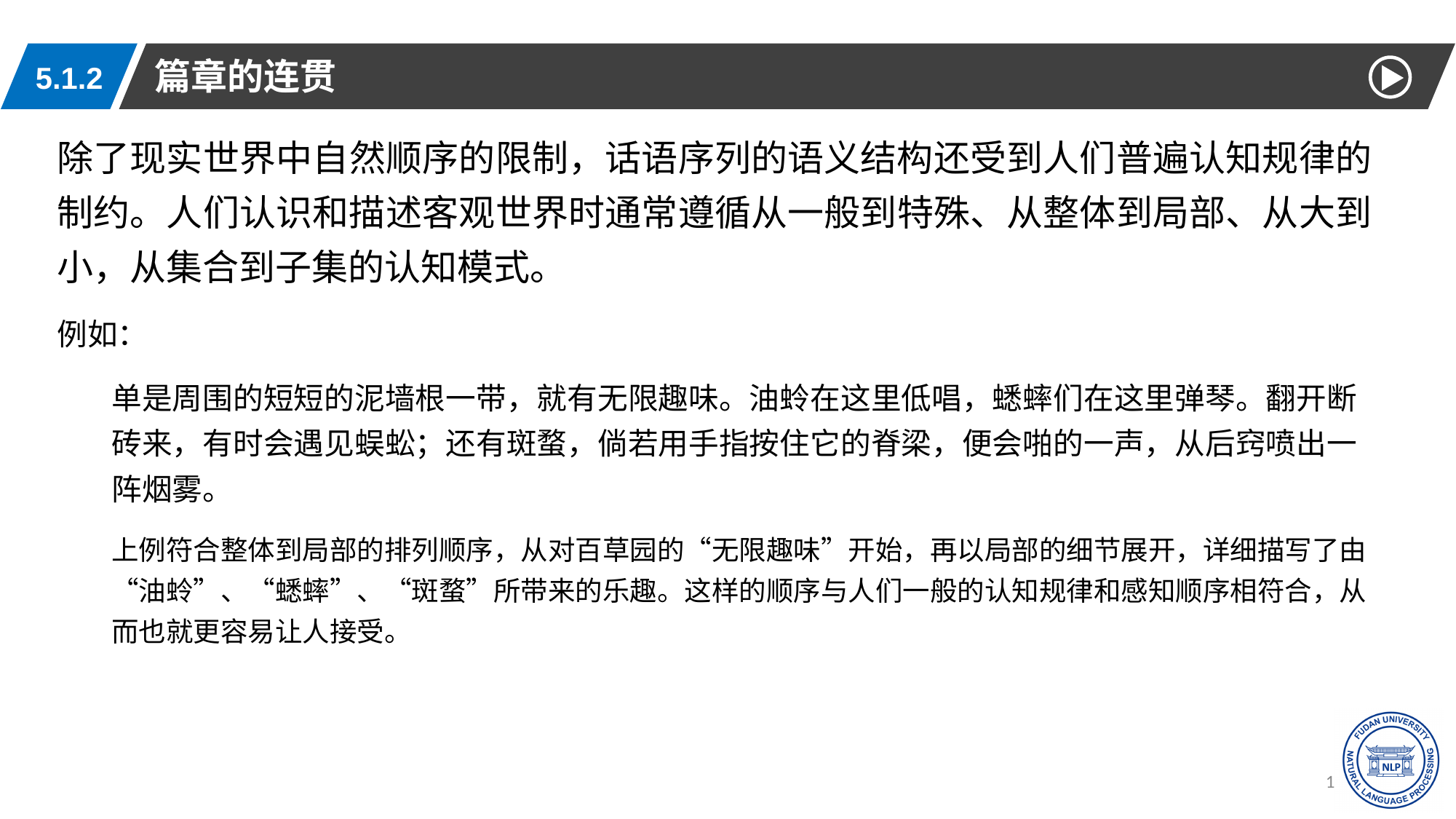

篇章的连贯
5.1.2

除了现实世界中自然顺序的限制，话语序列的语义结构还受到人们普遍认知规律的制约。人们认识和描述客观世界时通常遵循从一般到特殊、从整体到局部、从大到小，从集合到子集的认知模式。
例如：
单是周围的短短的泥墙根一带，就有无限趣味。油蛉在这里低唱，蟋蟀们在这里弹琴。翻开断砖来，有时会遇见蜈蚣；还有斑蝥，倘若用手指按住它的脊梁，便会啪的一声，从后窍喷出一阵烟雾。
上例符合整体到局部的排列顺序，从对百草园的“无限趣味”开始，再以局部的细节展开，详细描写了由“油蛉”、“蟋蟀”、“斑蝥”所带来的乐趣。这样的顺序与人们一般的认知规律和感知顺序相符合，从而也就更容易让人接受。
14